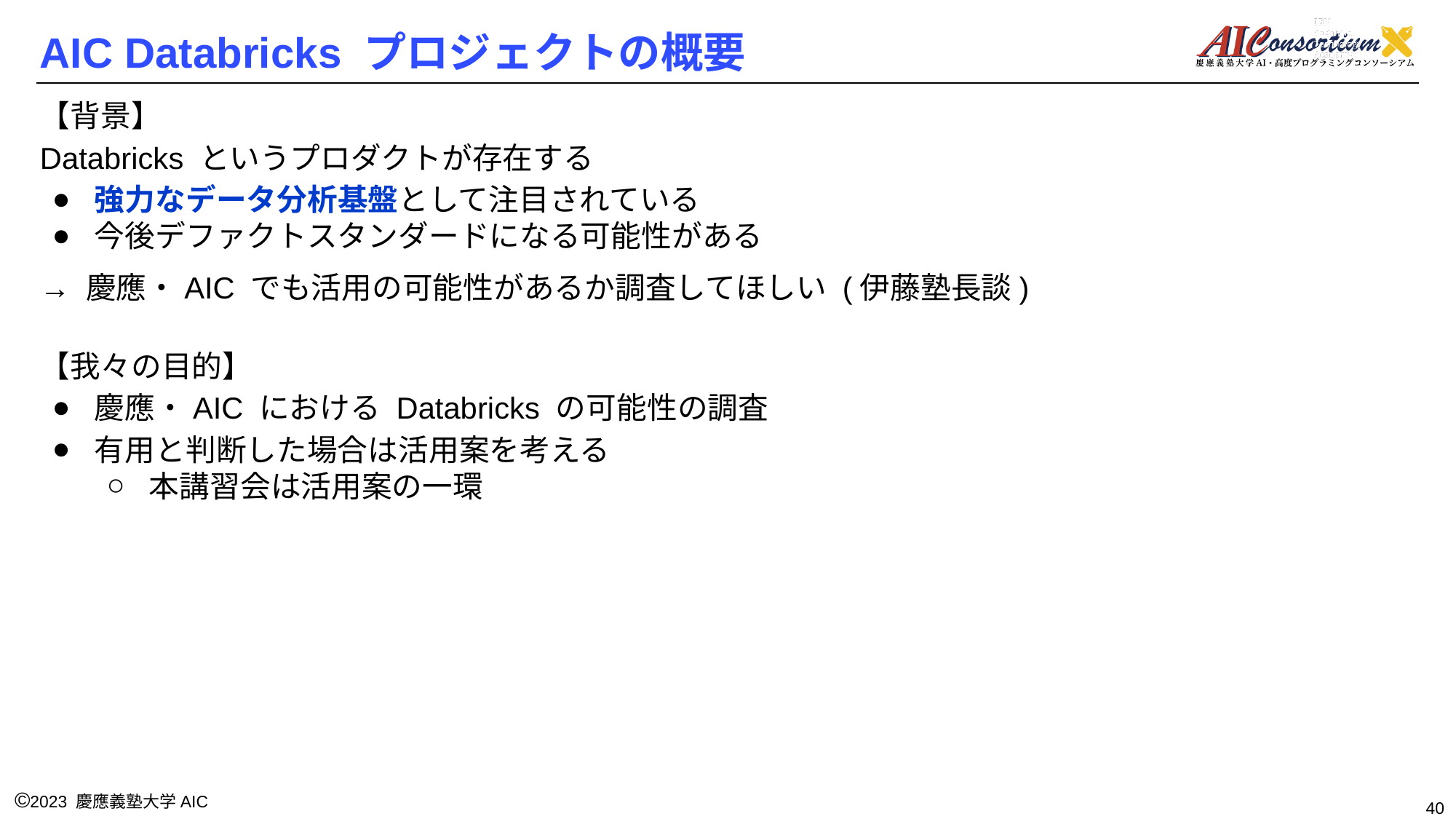

# AIC Databricks プロジェクトの概要
【背景】
Databricks というプロダクトが存在する
強力なデータ分析基盤として注目されている
今後デファクトスタンダードになる可能性がある
→ 慶應・AIC でも活用の可能性があるか調査してほしい (伊藤塾長談)

【我々の目的】
慶應・AIC における Databricks の可能性の調査
有用と判断した場合は活用案を考える
本講習会は活用案の一環
40